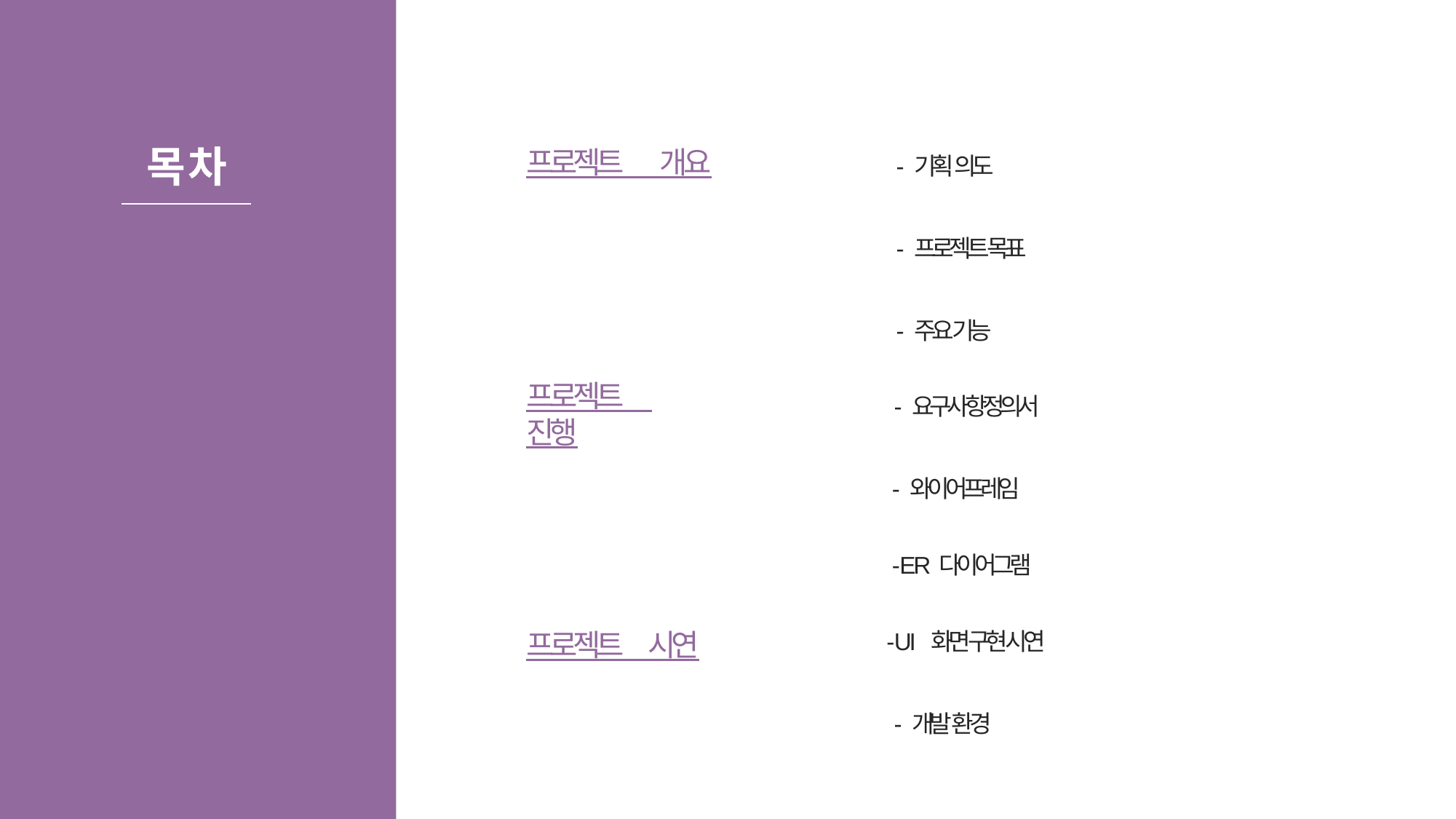

목 차
프로젝트          개요
-  기획  의도
-  프로젝트 목표
-  주요 기능
프로젝트         진행
-  요구사항정의서
-  와이어프레임
-  E R 다이어그램
프로젝트       시연
-  U I  화면 구현 시연
-  개발  환경